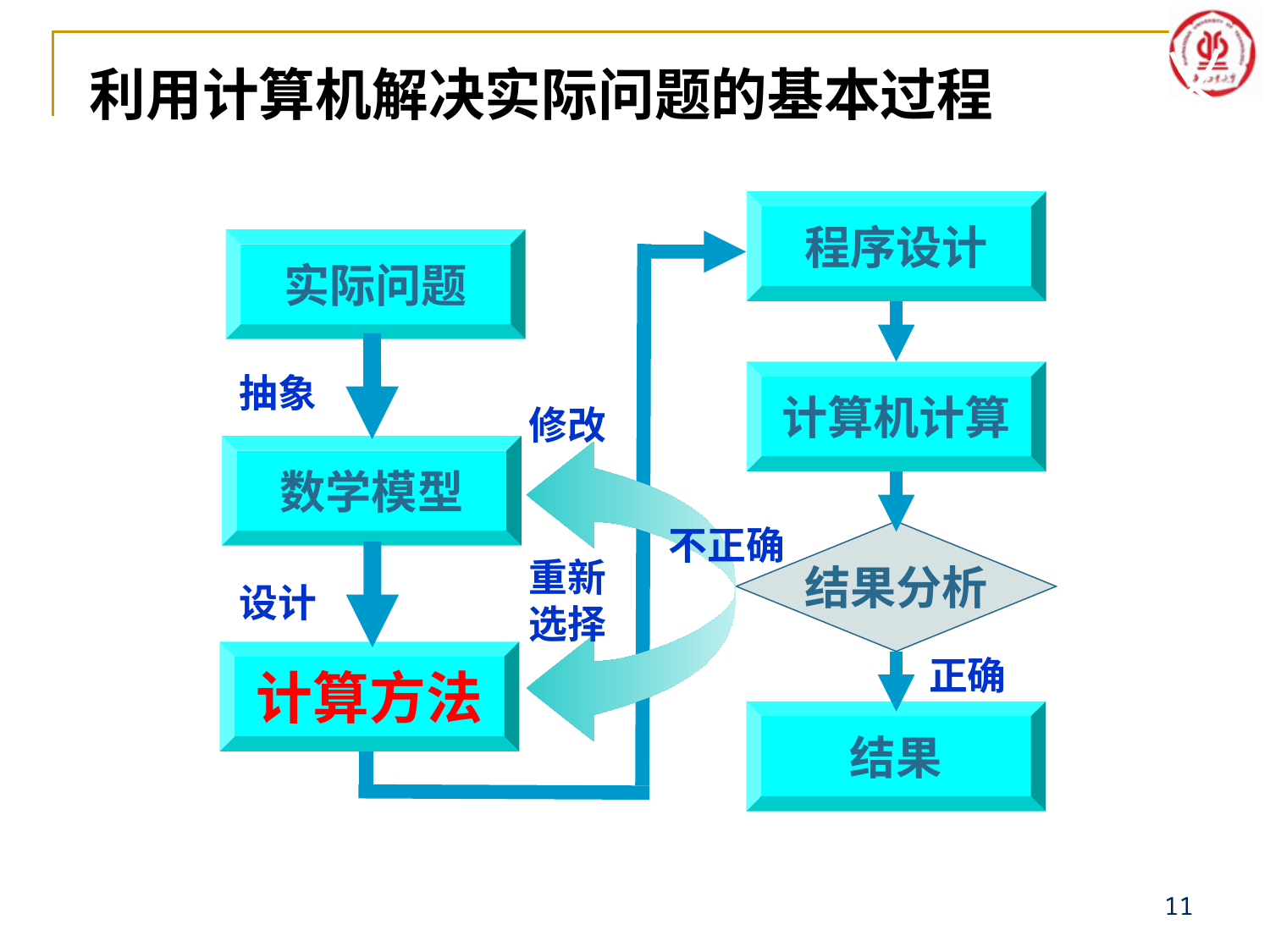

# 1.1 计算方法的研究内容与意义
利用计算机解决实际问题的基本过程

程序设计
实际问题

计算机计算
抽象
修改
数学模型

不正确
结果分析

重新选择
设计

计算方法
正确

结果

11